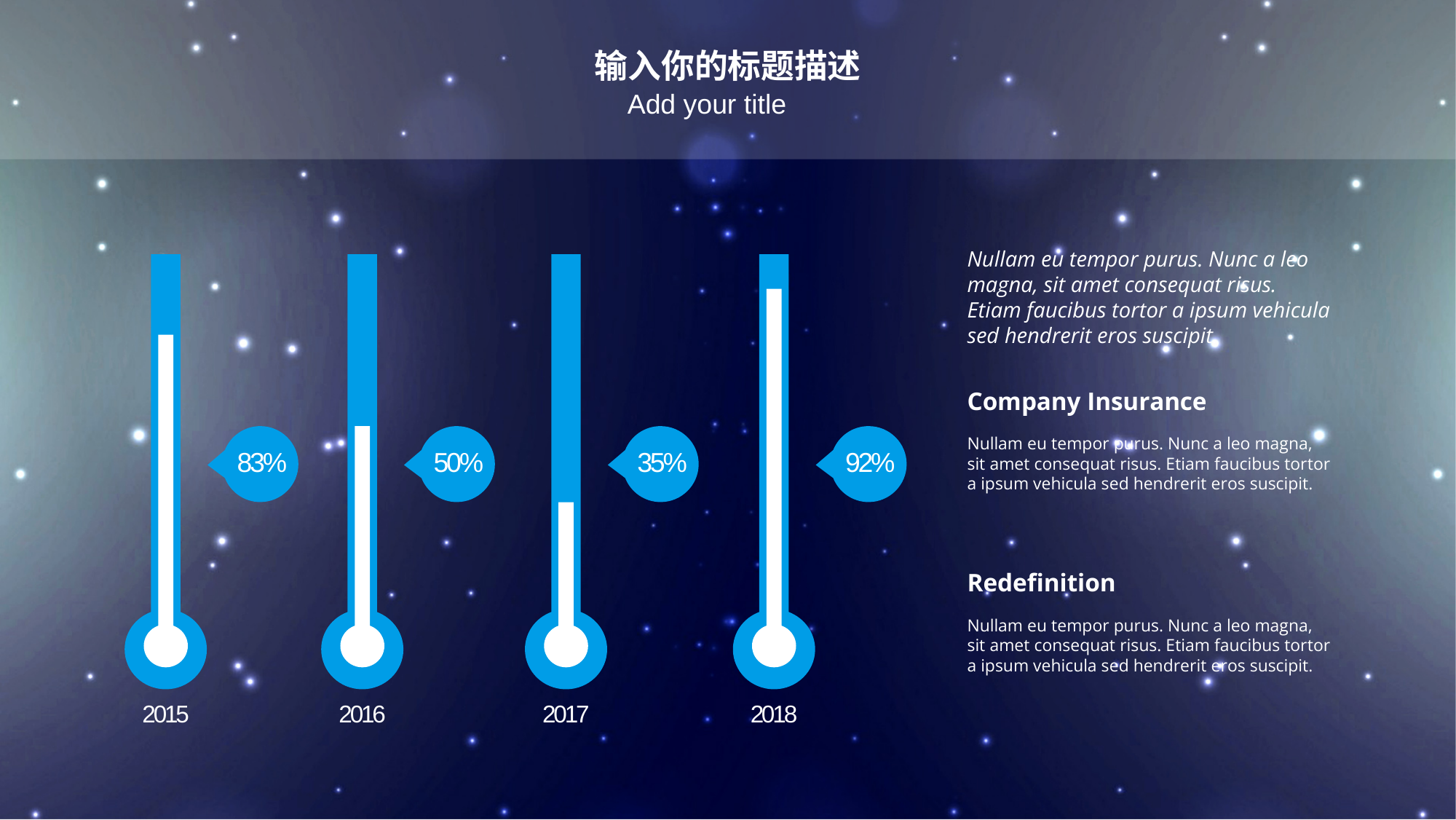

输入你的标题描述
Add your title
Nullam eu tempor purus. Nunc a leo magna, sit amet consequat risus. Etiam faucibus tortor a ipsum vehicula sed hendrerit eros suscipit.

Company Insurance

Nullam eu tempor purus. Nunc a leo magna, sit amet consequat risus. Etiam faucibus tortor a ipsum vehicula sed hendrerit eros suscipit.

83%
50%
35%
92%

Redefinition

Nullam eu tempor purus. Nunc a leo magna, sit amet consequat risus. Etiam faucibus tortor a ipsum vehicula sed hendrerit eros suscipit.
2015
2016
2017
2018